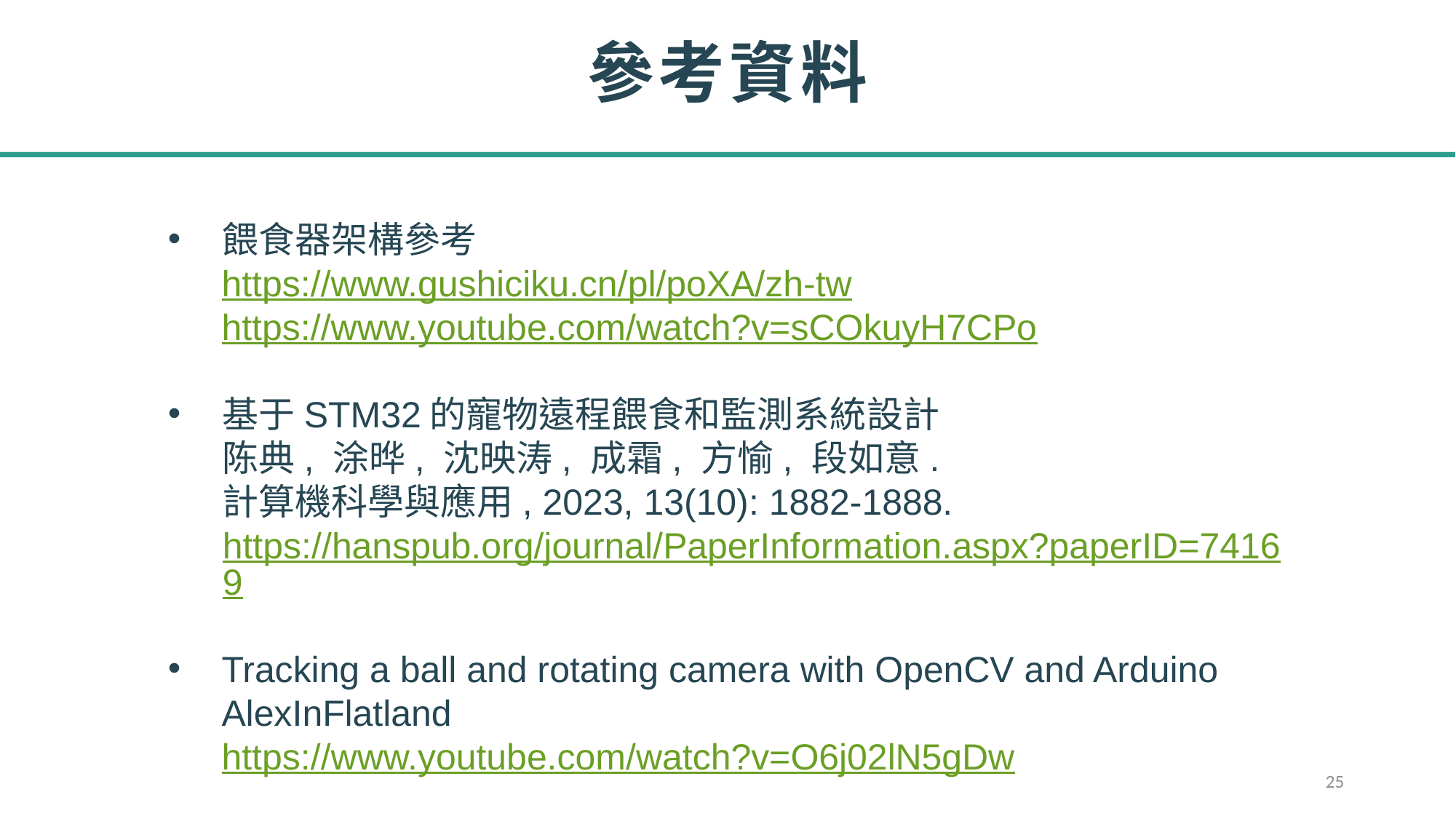

# 參考資料
餵食器架構參考
https://www.gushiciku.cn/pl/poXA/zh-tw
https://www.youtube.com/watch?v=sCOkuyH7CPo

基于STM32的寵物遠程餵食和監測系統設計
陈典, 涂晔, 沈映涛, 成霜, 方愉, 段如意.
計算機科學與應用, 2023, 13(10): 1882-1888. https://hanspub.org/journal/PaperInformation.aspx?paperID=74169

Tracking a ball and rotating camera with OpenCV and Arduino
AlexInFlatland
https://www.youtube.com/watch?v=O6j02lN5gDw

25